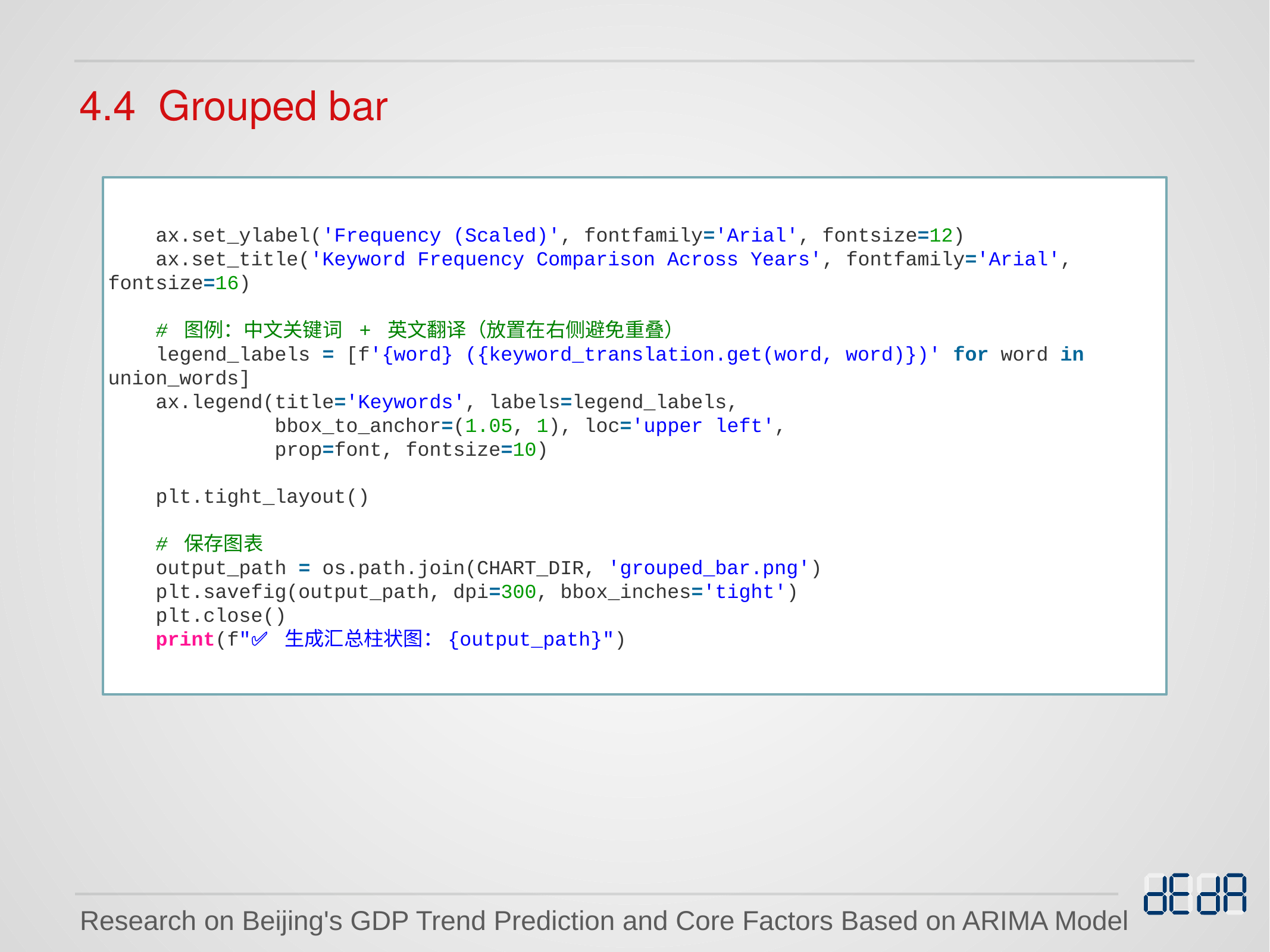

23
4.4  Grouped bar
    ax.set_ylabel('Frequency (Scaled)', fontfamily='Arial', fontsize=12)
    ax.set_title('Keyword Frequency Comparison Across Years', fontfamily='Arial', fontsize=16)

    # 图例：中文关键词 + 英文翻译（放置在右侧避免重叠）
    legend_labels = [f'{word} ({keyword_translation.get(word, word)})' for word in union_words]
    ax.legend(title='Keywords', labels=legend_labels,
              bbox_to_anchor=(1.05, 1), loc='upper left',
              prop=font, fontsize=10)

    plt.tight_layout()

    # 保存图表
    output_path = os.path.join(CHART_DIR, 'grouped_bar.png')
    plt.savefig(output_path, dpi=300, bbox_inches='tight')
    plt.close()
    print(f"✅ 生成汇总柱状图：{output_path}")